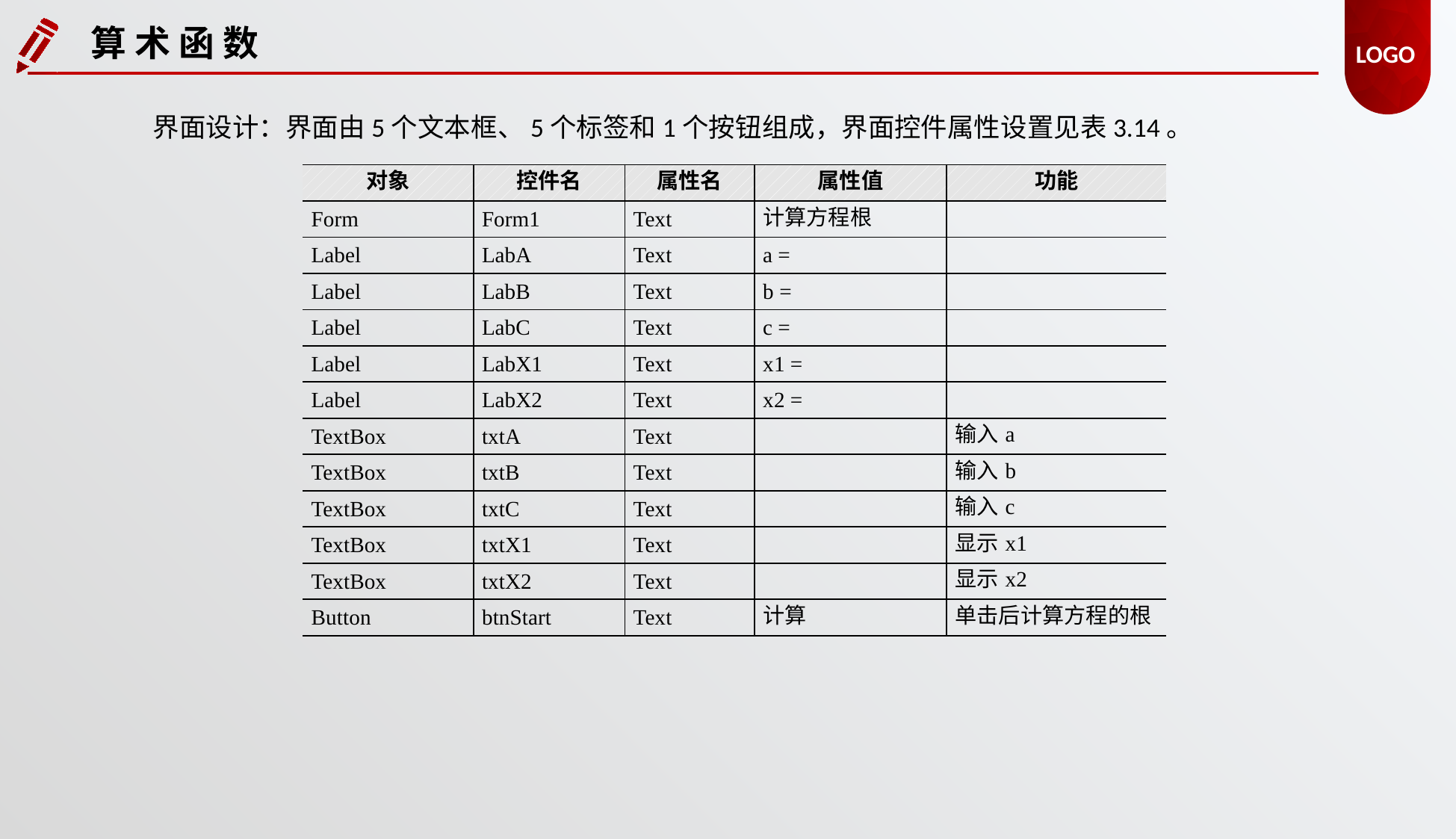

算 术 函 数
界面设计：界面由5个文本框、5个标签和1个按钮组成，界面控件属性设置见表3.14。
| 对象 | 控件名 | 属性名 | 属性值 | 功能 |
| --- | --- | --- | --- | --- |
| Form | Form1 | Text | 计算方程根 |  |
| Label | LabA | Text | a = |  |
| Label | LabB | Text | b = |  |
| Label | LabC | Text | c = |  |
| Label | LabX1 | Text | x1 = |  |
| Label | LabX2 | Text | x2 = |  |
| TextBox | txtA | Text |  | 输入a |
| TextBox | txtB | Text |  | 输入b |
| TextBox | txtC | Text |  | 输入c |
| TextBox | txtX1 | Text |  | 显示x1 |
| TextBox | txtX2 | Text |  | 显示x2 |
| Button | btnStart | Text | 计算 | 单击后计算方程的根 |